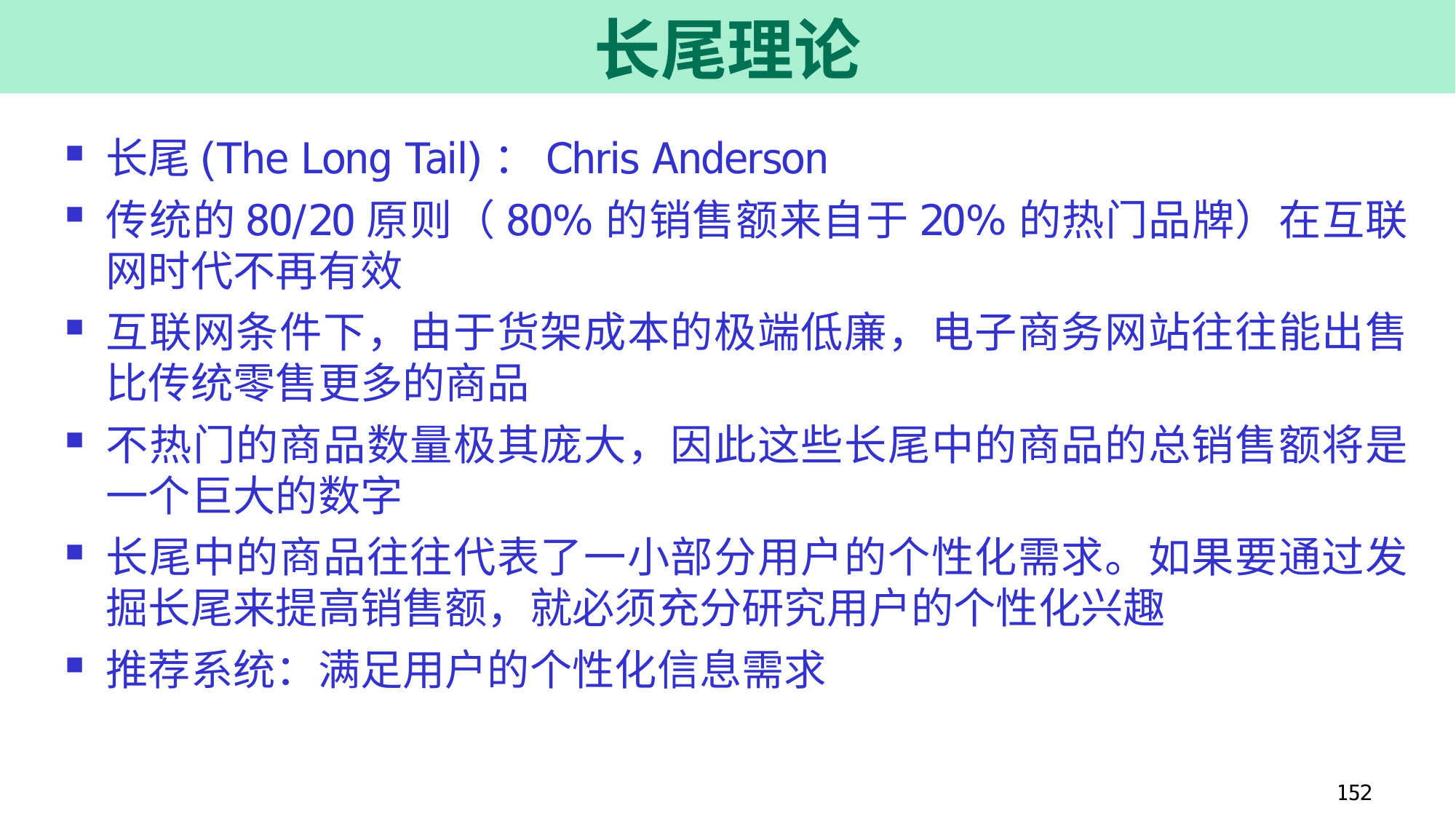

152
# 长尾理论
长尾(The Long Tail)：Chris Anderson
传统的80/20原则（80%的销售额来自于20%的热门品牌）在互联网时代不再有效
互联网条件下，由于货架成本的极端低廉，电子商务网站往往能出售比传统零售更多的商品
不热门的商品数量极其庞大，因此这些长尾中的商品的总销售额将是一个巨大的数字
长尾中的商品往往代表了一小部分用户的个性化需求。如果要通过发掘长尾来提高销售额，就必须充分研究用户的个性化兴趣
推荐系统：满足用户的个性化信息需求